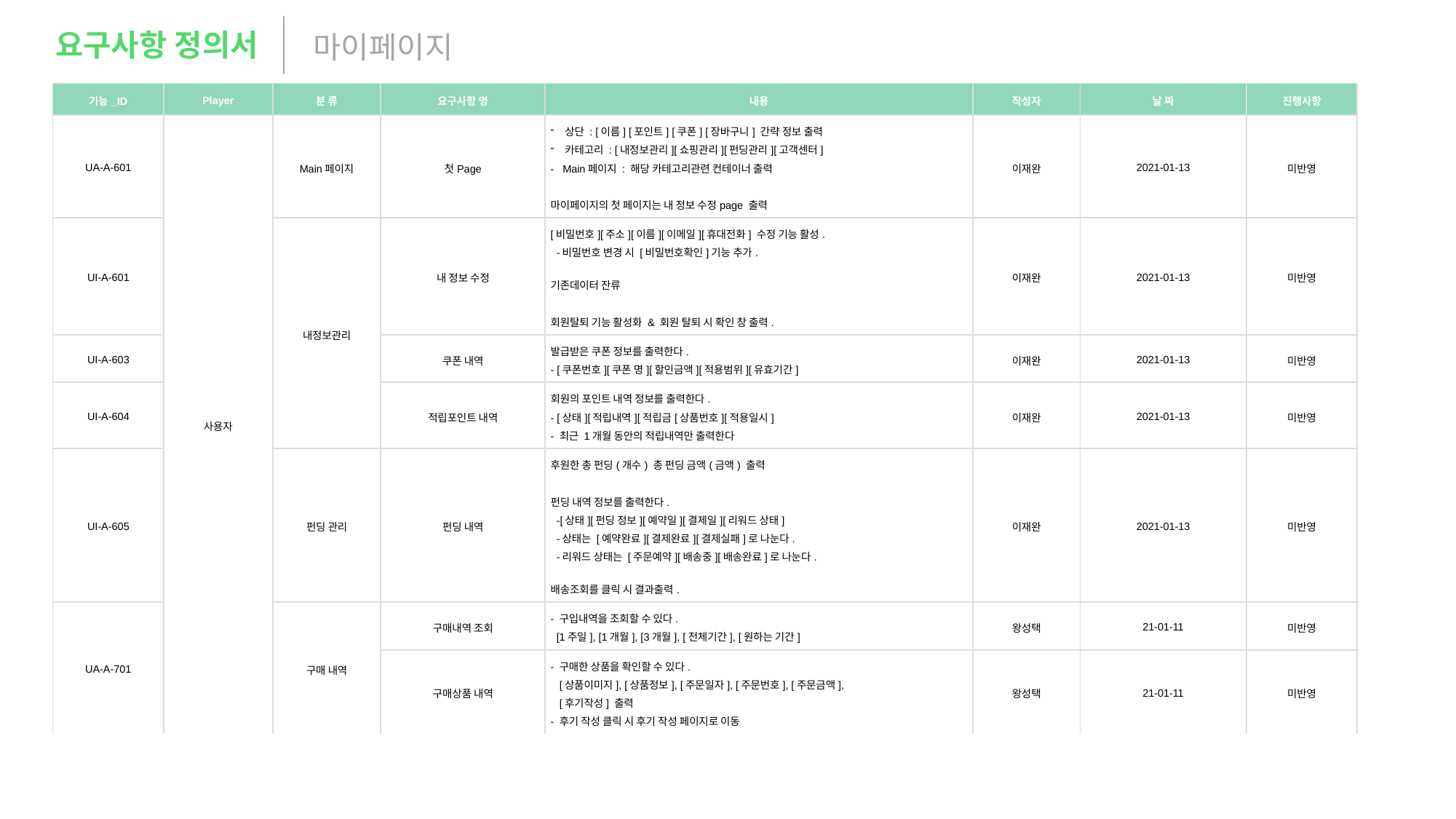

요구사항 정의서
마이페이지
| 기능\_ID | Player | 분 류 | 요구사항 명 | 내용 | 작성자 | 날 짜 | 진행사항 |
| --- | --- | --- | --- | --- | --- | --- | --- |
| UA-A-601 | 사용자 | Main페이지 | 첫Page | 상단 : [이름] [포인트] [쿠폰] [장바구니] 간략 정보 출력 카테고리 : [내정보관리][쇼핑관리][펀딩관리][고객센터] - Main페이지 : 해당 카테고리관련 컨테이너 출력 마이페이지의 첫 페이지는 내 정보 수정page 출력 | 이재완 | 2021-01-13 | 미반영 |
| UI-A-601 |  | 내정보관리 | 내 정보 수정 | [비밀번호][주소][이름][이메일][휴대전화] 수정 기능 활성. -비밀번호 변경 시 [비밀번호확인]기능 추가. 기존데이터 잔류 회원탈퇴 기능 활성화 & 회원 탈퇴 시 확인 창 출력. | 이재완 | 2021-01-13 | 미반영 |
| UI-A-603 |  |  | 쿠폰 내역 | 발급받은 쿠폰 정보를 출력한다. - [쿠폰번호][쿠폰 명][할인금액][적용범위][유효기간] | 이재완 | 2021-01-13 | 미반영 |
| UI-A-604 |  |  | 적립포인트 내역 | 회원의 포인트 내역 정보를 출력한다. - [상태][적립내역][적립금[상품번호][적용일시] - 최근 1개월 동안의 적립내역만 출력한다 | 이재완 | 2021-01-13 | 미반영 |
| UI-A-605 |  | 펀딩 관리 | 펀딩 내역 | 후원한 총 펀딩(개수) 총 펀딩 금액(금액) 출력 펀딩 내역 정보를 출력한다. -[상태][펀딩 정보][예약일][결제일][리워드 상태] -상태는 [예약완료][결제완료][결제실패]로 나눈다. -리워드 상태는 [주문예약][배송중][배송완료]로 나눈다. 배송조회를 클릭 시 결과출력. | 이재완 | 2021-01-13 | 미반영 |
| UA-A-701 |  | 구매 내역 | 구매내역 조회 | - 구입내역을 조회할 수 있다. [1주일], [1개월], [3개월], [전체기간], [원하는 기간] | 왕성택 | 21-01-11 | 미반영 |
|  |  |  | 구매상품 내역 | - 구매한 상품을 확인할 수 있다. [상품이미지], [상품정보], [주문일자], [주문번호], [주문금액], [후기작성] 출력 - 후기 작성 클릭 시 후기 작성 페이지로 이동 | 왕성택 | 21-01-11 | 미반영 |